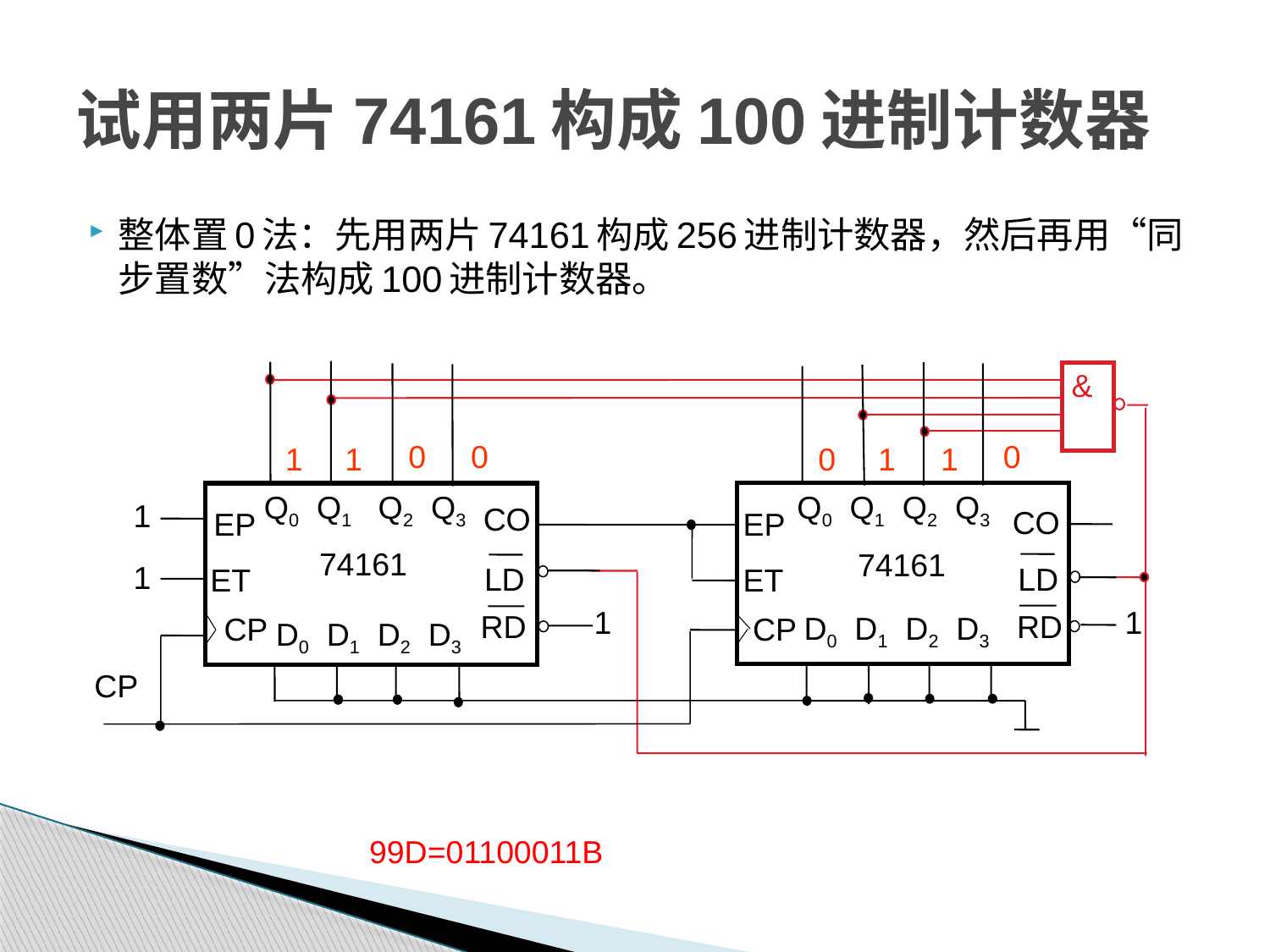

# 试用两片74161构成100进制计数器
整体置0法：先用两片74161构成256进制计数器，然后再用“同步置数”法构成100进制计数器。

&

Q0  Q1   Q2  Q3
Q0  Q1  Q2  Q3

1
CO
CO
EP
EP

74161
74161
1
LD
LD
ET
ET

1
1
RD
RD
D0  D1  D2  D3
CP
CP

D0  D1  D2  D3

CP

0
0
0
1
1
0
1
1
99D=01100011B